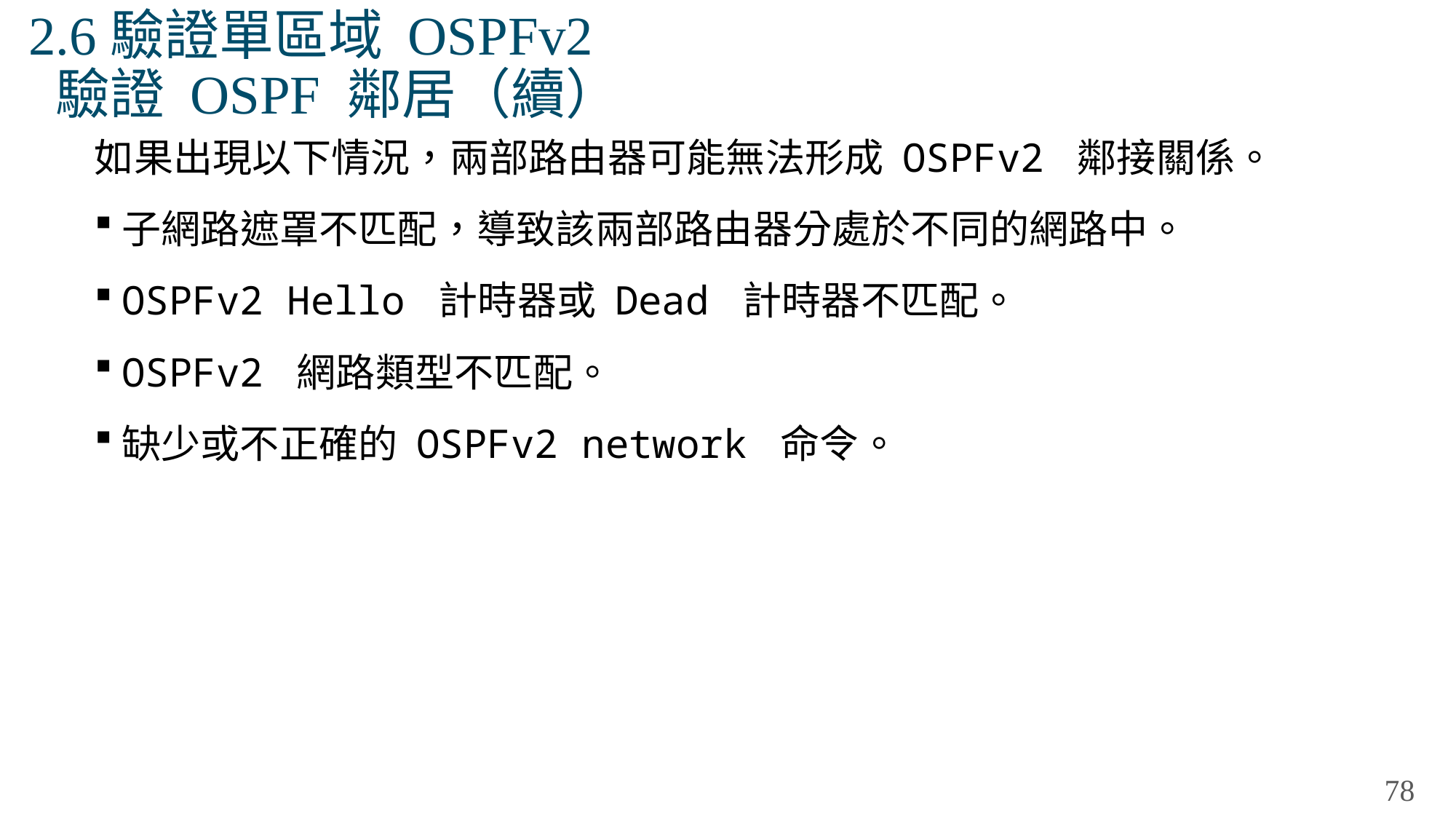

# 2.6驗證單區域 OSPFv2 驗證 OSPF 鄰居（續）
如果出現以下情況，兩部路由器可能無法形成 OSPFv2 鄰接關係。
子網路遮罩不匹配，導致該兩部路由器分處於不同的網路中。
OSPFv2 Hello 計時器或 Dead 計時器不匹配。
OSPFv2 網路類型不匹配。
缺少或不正確的 OSPFv2 network 命令。

78